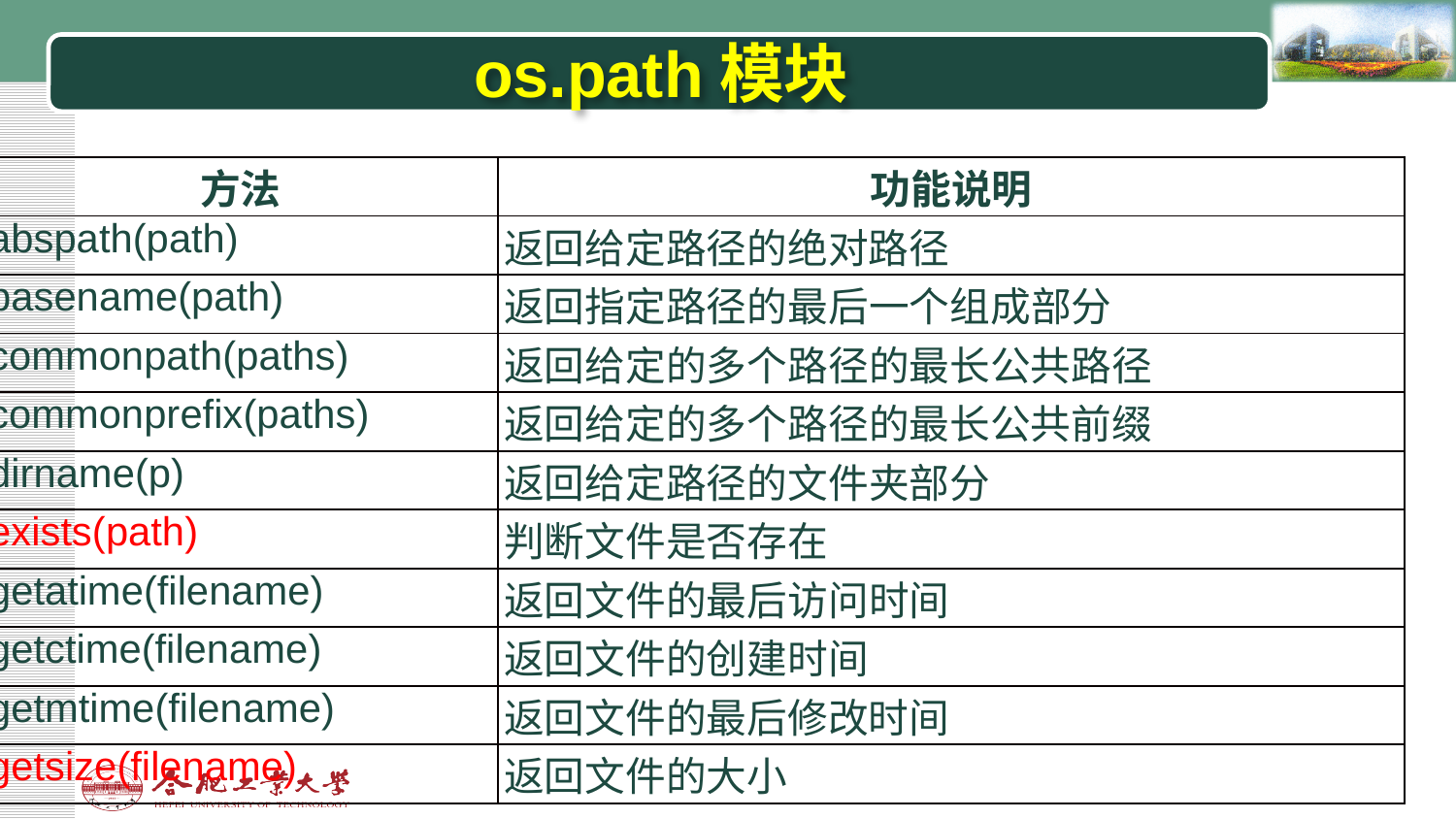

# os.path模块
| 方法 | 功能说明 |
| --- | --- |
| abspath(path) | 返回给定路径的绝对路径 |
| basename(path) | 返回指定路径的最后一个组成部分 |
| commonpath(paths) | 返回给定的多个路径的最长公共路径 |
| commonprefix(paths) | 返回给定的多个路径的最长公共前缀 |
| dirname(p) | 返回给定路径的文件夹部分 |
| exists(path) | 判断文件是否存在 |
| getatime(filename) | 返回文件的最后访问时间 |
| getctime(filename) | 返回文件的创建时间 |
| getmtime(filename) | 返回文件的最后修改时间 |
| getsize(filename) | 返回文件的大小 |